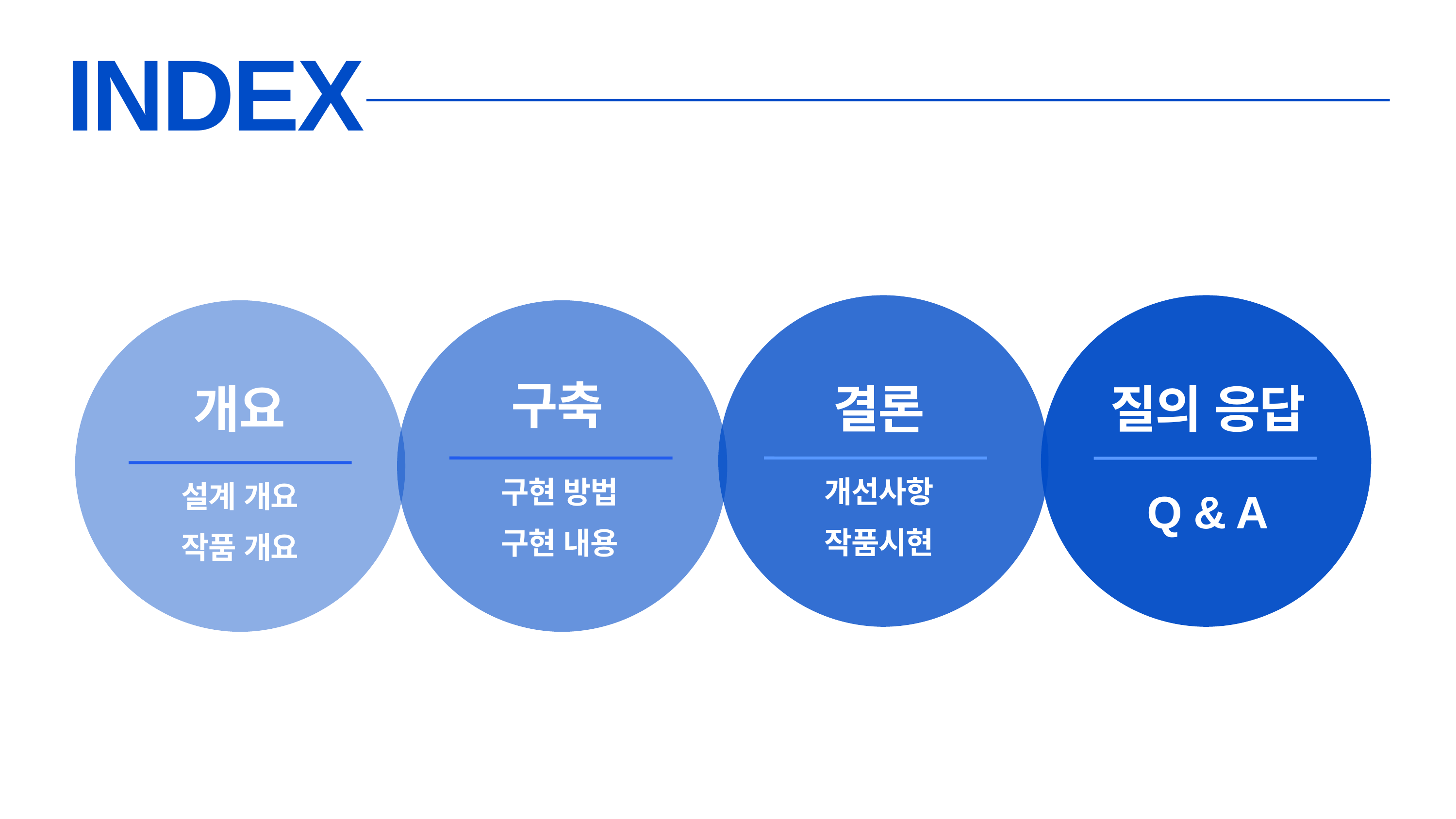

INDEX

구축
개요
결론
질의 응답

개선사항

작품시현
구현 방법

구현 내용
설계 개요

작품 개요
Q & A